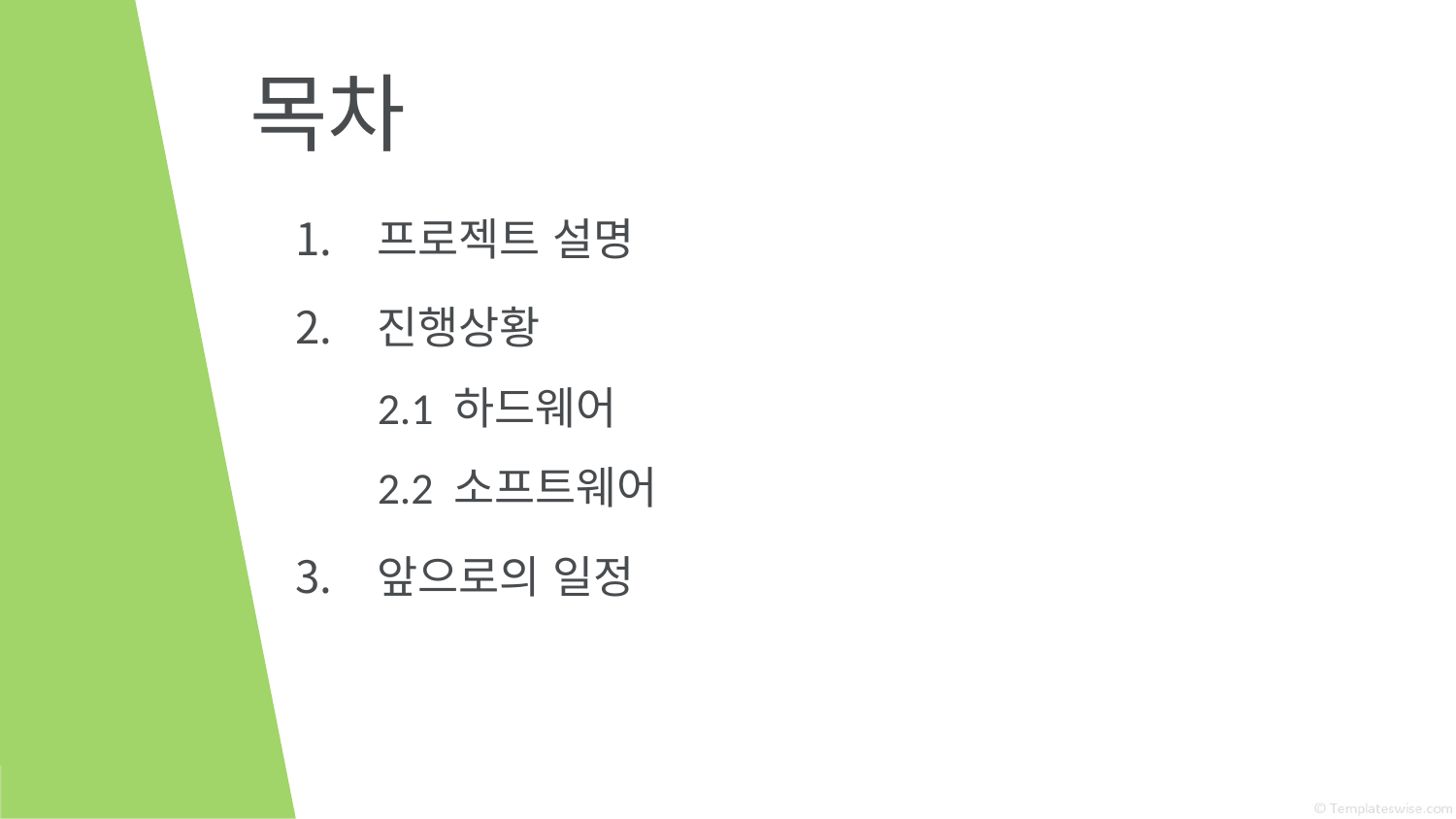

# 목차
프로젝트 설명
진행상황
2.1 하드웨어
2.2 소프트웨어
앞으로의 일정